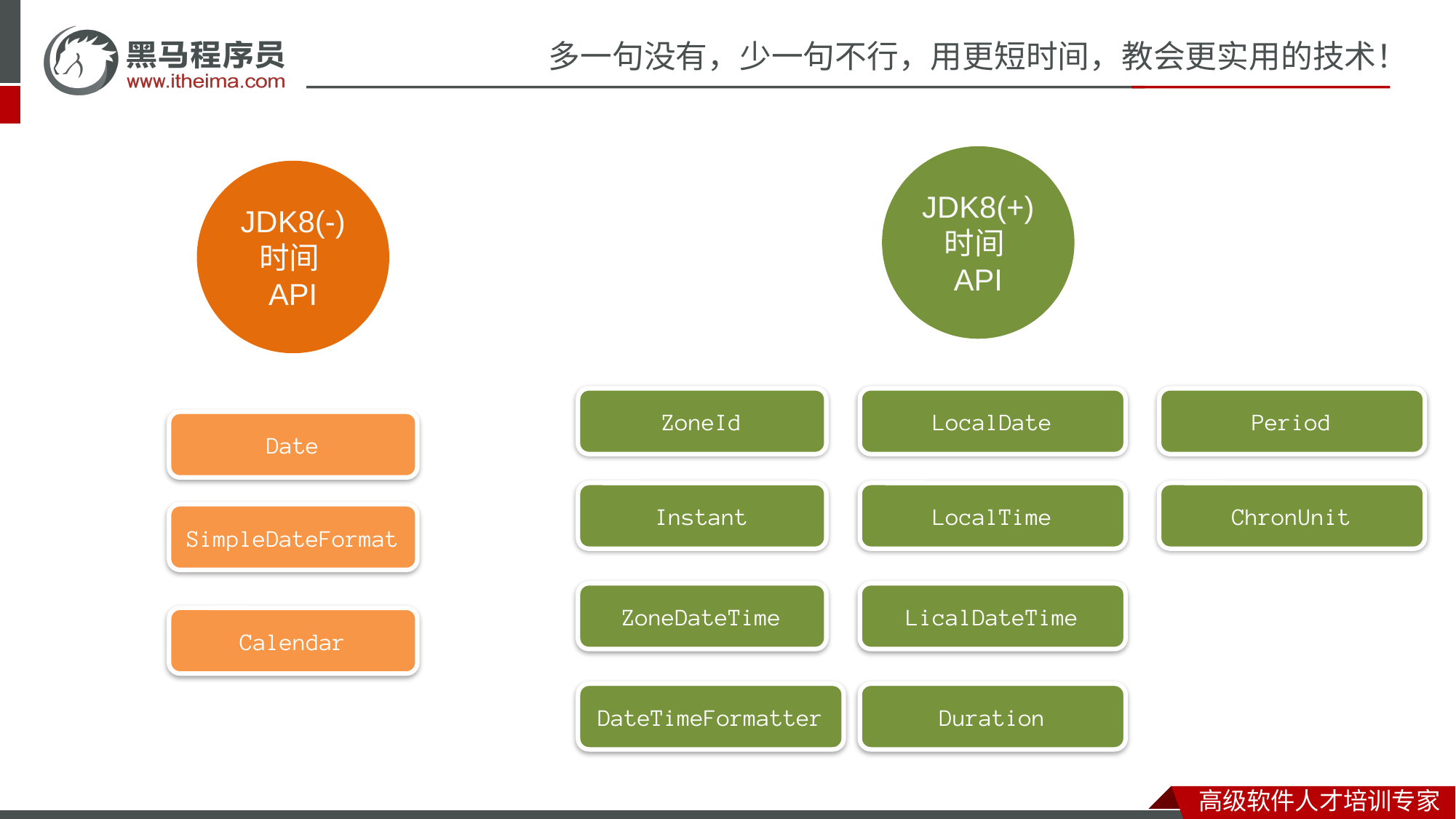

JDK8(+) 时间API
JDK8(-) 时间API
ZoneId
LocalDate
Period
Date
Instant
LocalTime
ChronUnit
SimpleDateFormat
ZoneDateTime
LicalDateTime
Calendar
DateTimeFormatter
Duration